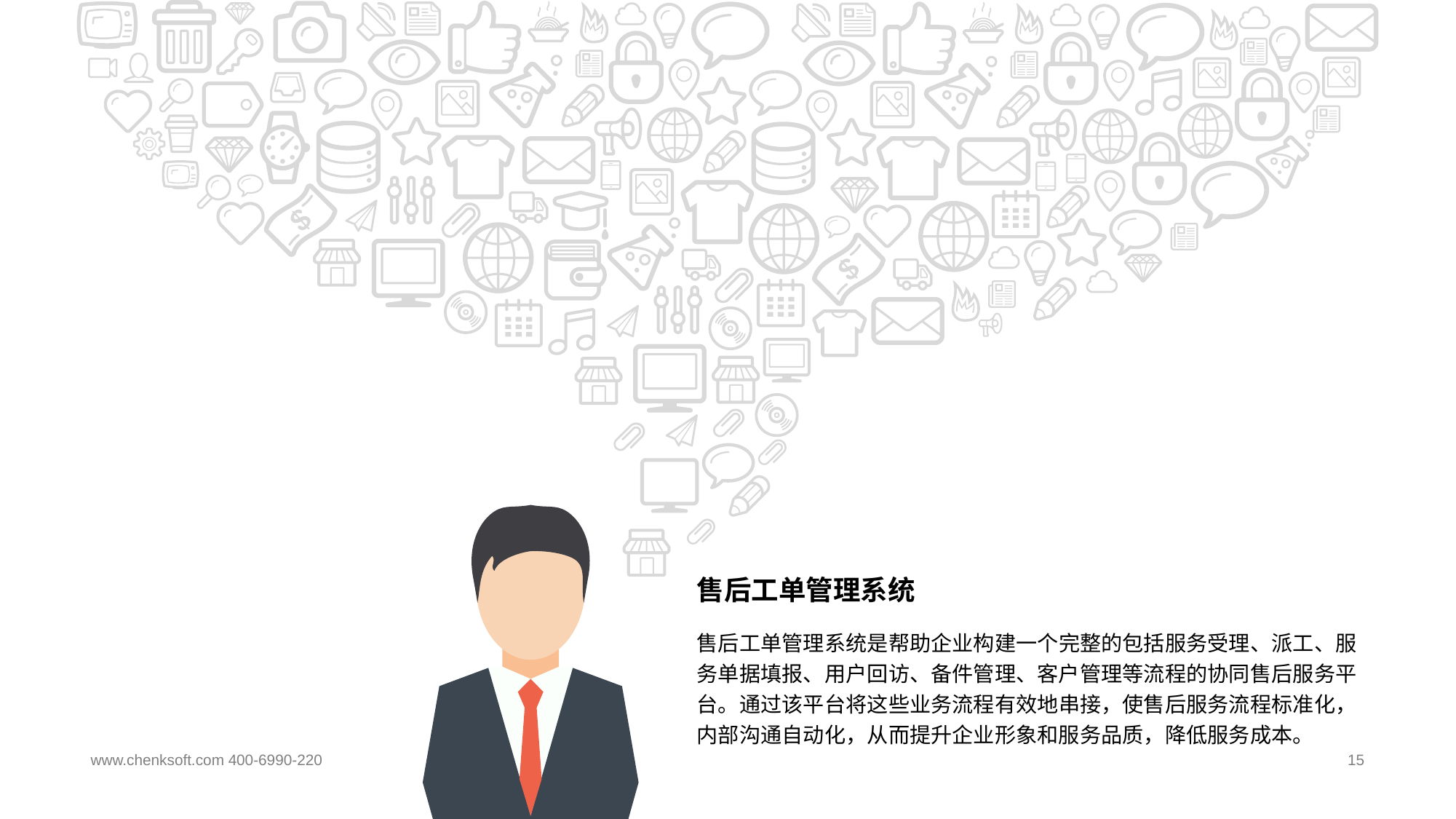

售后工单管理系统
售后工单管理系统是帮助企业构建一个完整的包括服务受理、派工、服务单据填报、用户回访、备件管理、客户管理等流程的协同售后服务平台。通过该平台将这些业务流程有效地串接，使售后服务流程标准化，内部沟通自动化，从而提升企业形象和服务品质，降低服务成本。
www.chenksoft.com 400-6990-220
15